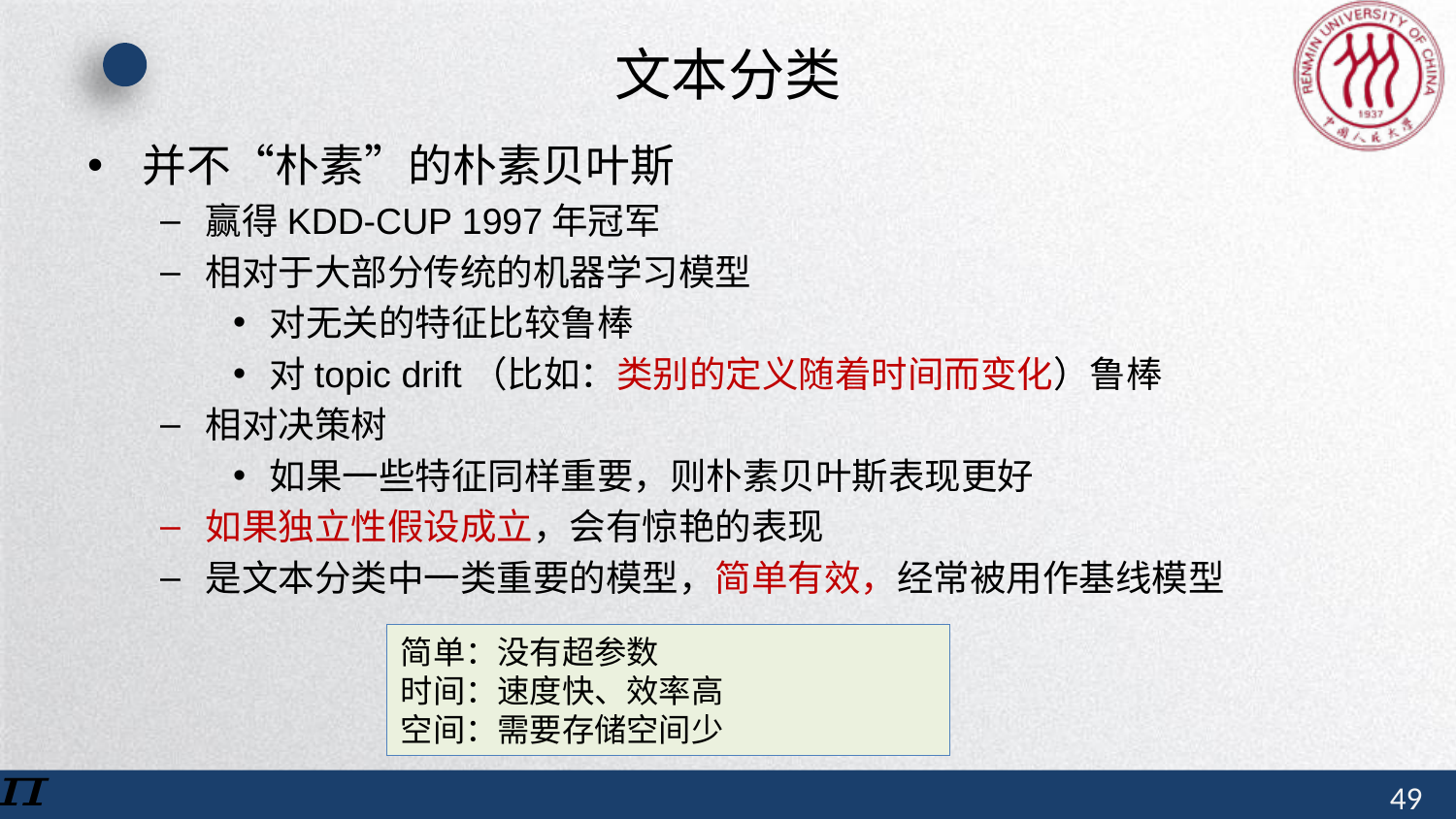

# 文本分类
并不“朴素”的朴素贝叶斯
赢得KDD-CUP 1997年冠军
相对于大部分传统的机器学习模型
对无关的特征比较鲁棒
对topic drift（比如：类别的定义随着时间而变化）鲁棒
相对决策树
如果一些特征同样重要，则朴素贝叶斯表现更好
如果独立性假设成立，会有惊艳的表现
是文本分类中一类重要的模型，简单有效，经常被用作基线模型

简单：没有超参数
时间：速度快、效率高
空间：需要存储空间少